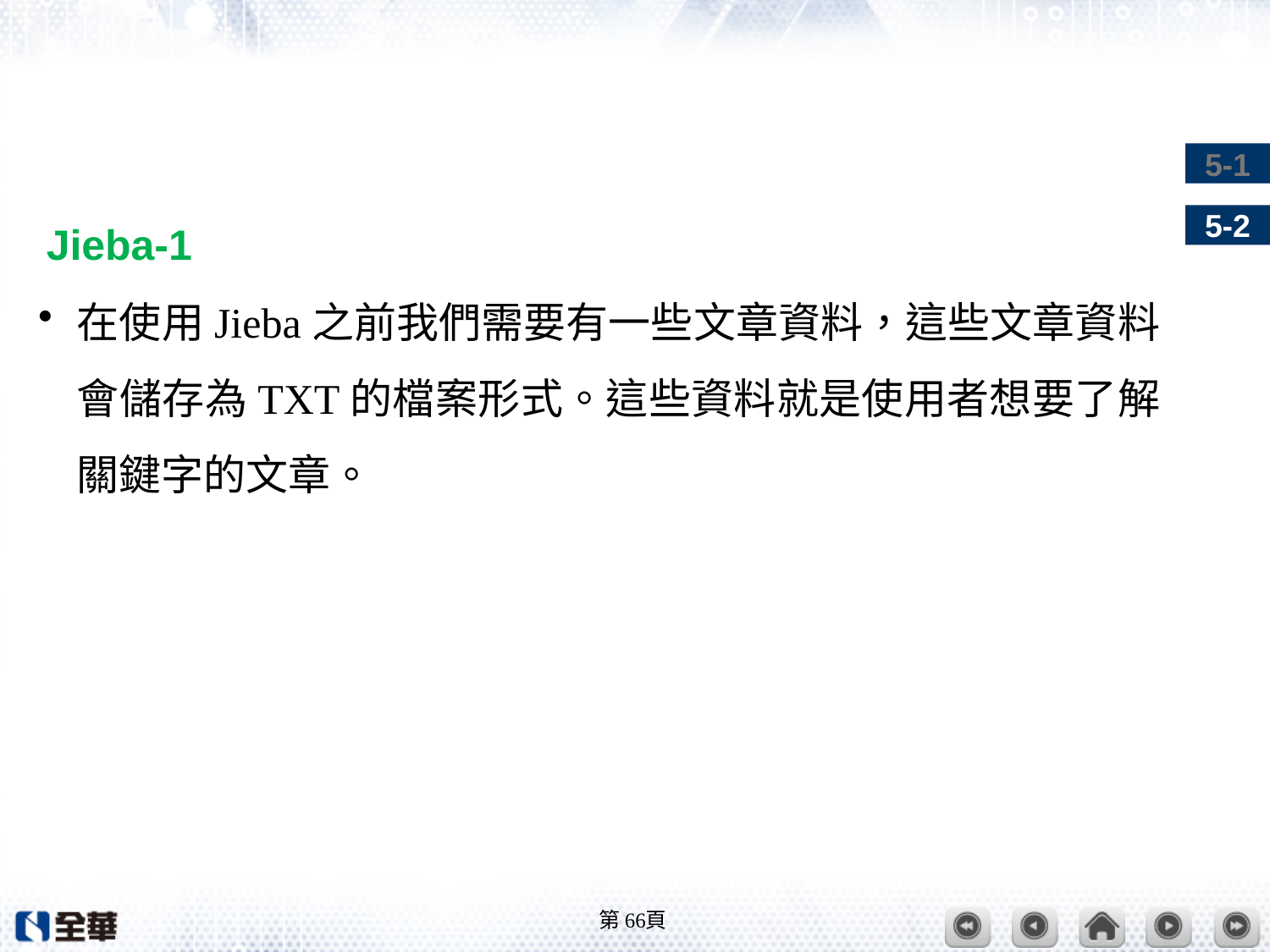

#
Jieba-1
在使用Jieba之前我們需要有一些文章資料，這些文章資料會儲存為TXT的檔案形式。這些資料就是使用者想要了解關鍵字的文章。